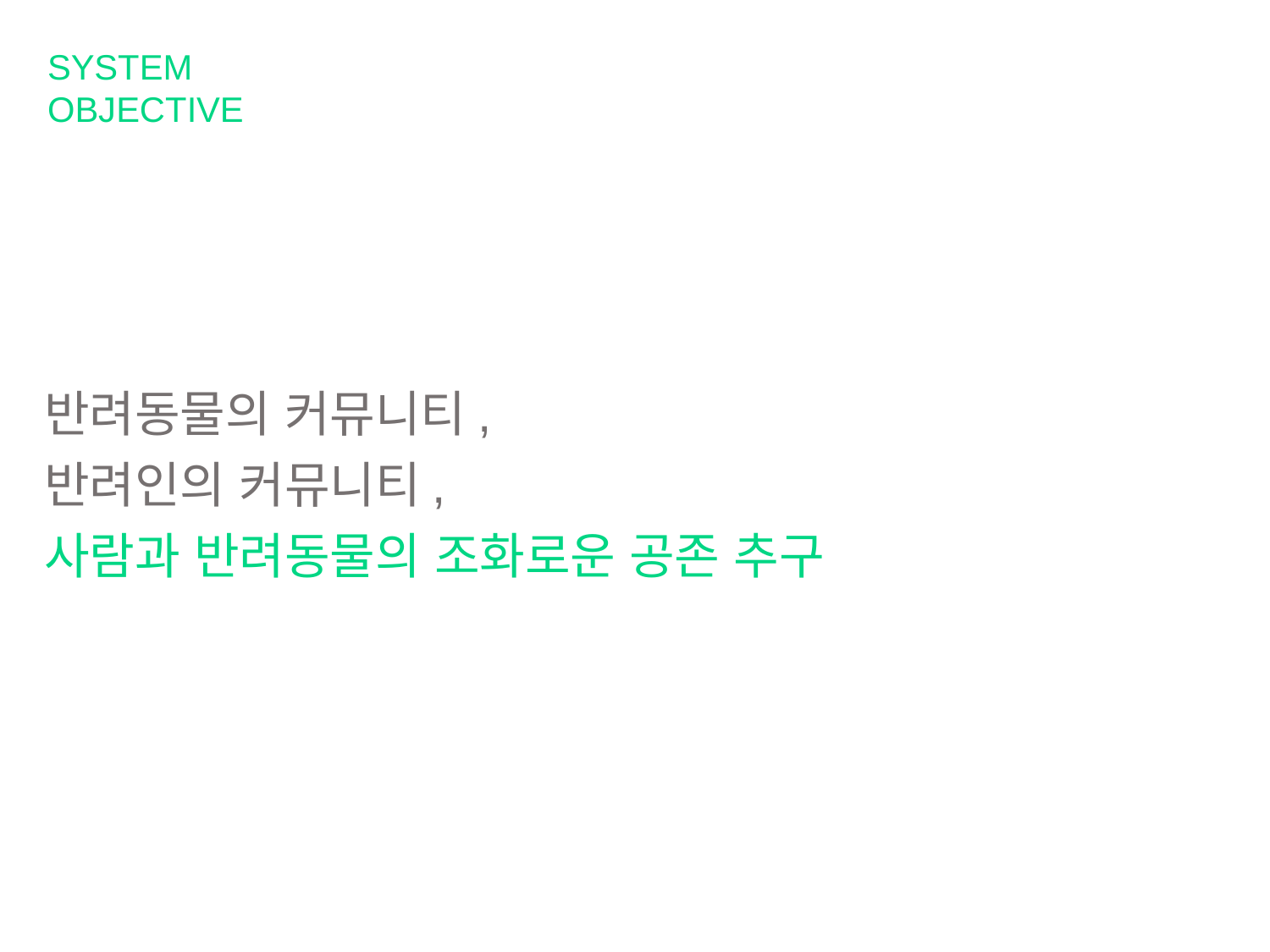

SYSTEM
OBJECTIVE
반려동물의 커뮤니티,
반려인의 커뮤니티,
사람과 반려동물의 조화로운 공존 추구